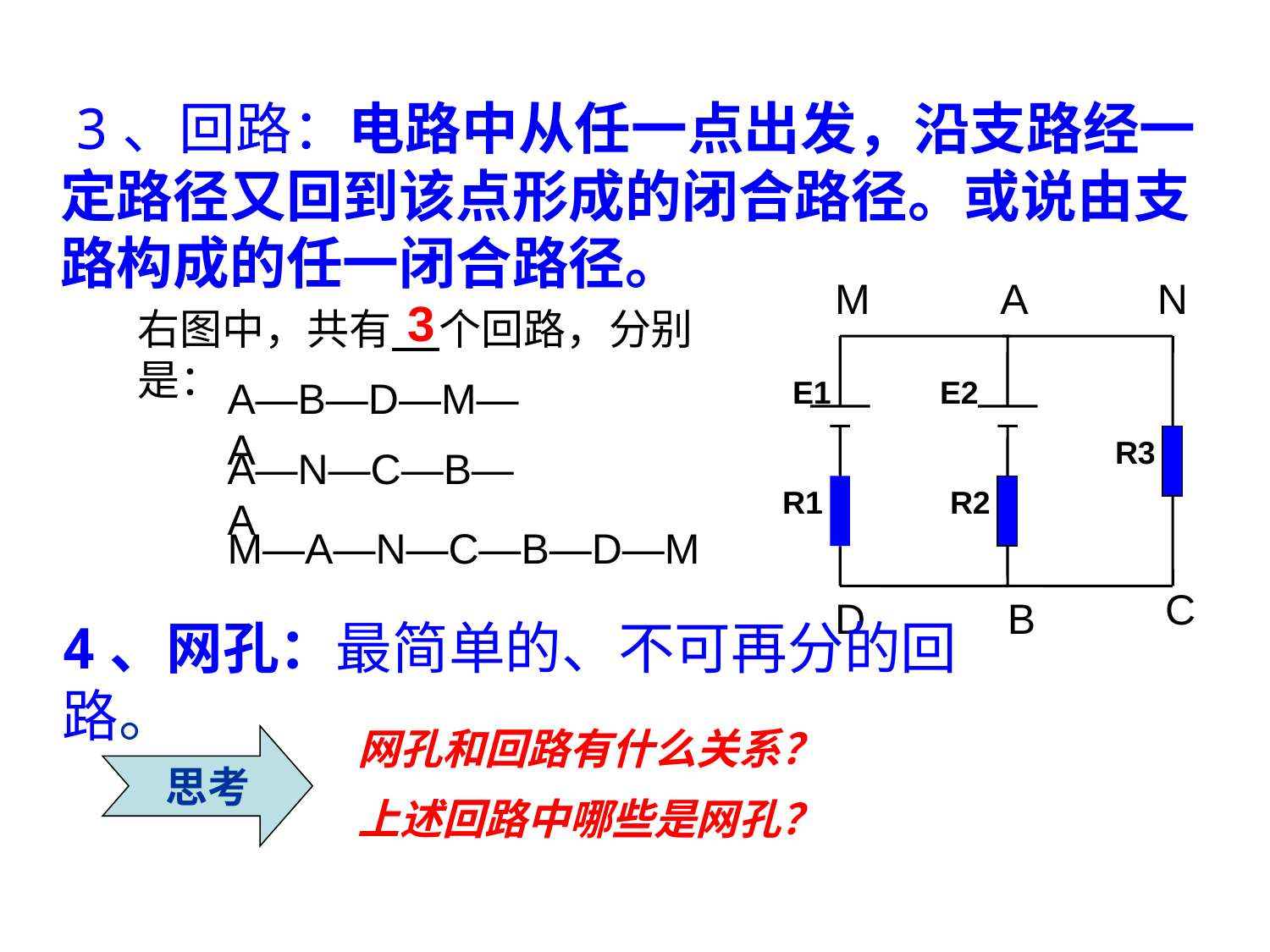

川庆培训中心、四川石油学校
CCDC Training Center、Sichuan Petroleum School
    3、回路：电路中从任一点出发，沿支路经一定路径又回到该点形成的闭合路径。或说由支路构成的任一闭合路径。
M
A
N
3
右图中，共有     个回路，分别是：

E1
R1

E2

R2

R3

A—B—D—M—A
A—N—C—B—A
M—A—N—C—B—D—M
C
D
B
4、网孔：最简单的、不可再分的回路。
网孔和回路有什么关系？
思考
上述回路中哪些是网孔？